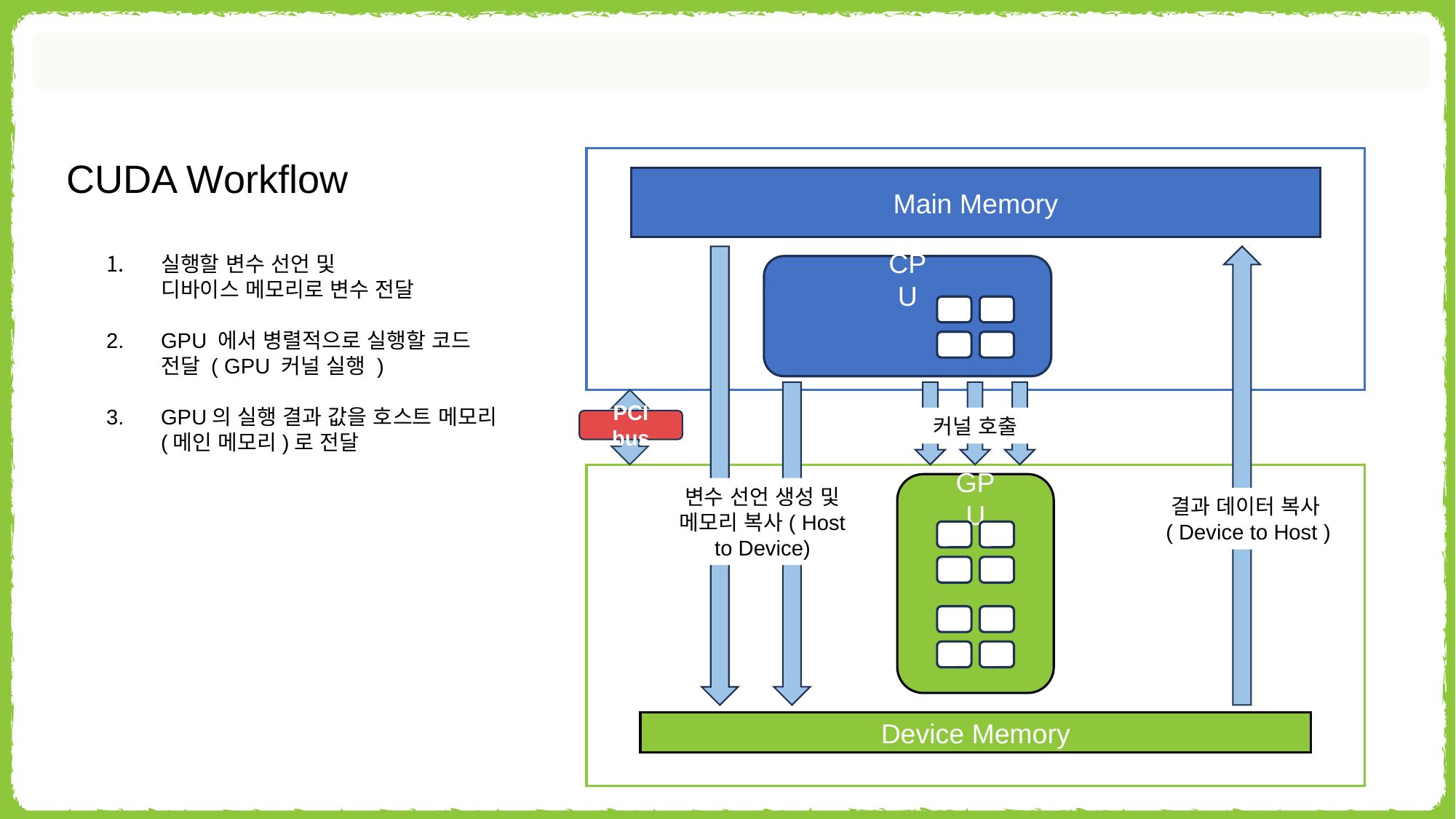

CUDA Workflow

Main Memory

CPU

커널 호출
PCI bus

GPU
변수 선언 생성 및 메모리 복사( Host to Device)
결과 데이터 복사( Device to Host )

Device Memory
실행할 변수 선언 및
디바이스 메모리로 변수 전달

GPU 에서 병렬적으로 실행할 코드
전달 ( GPU 커널 실행 )

GPU의 실행 결과 값을 호스트 메모리(메인 메모리)로 전달